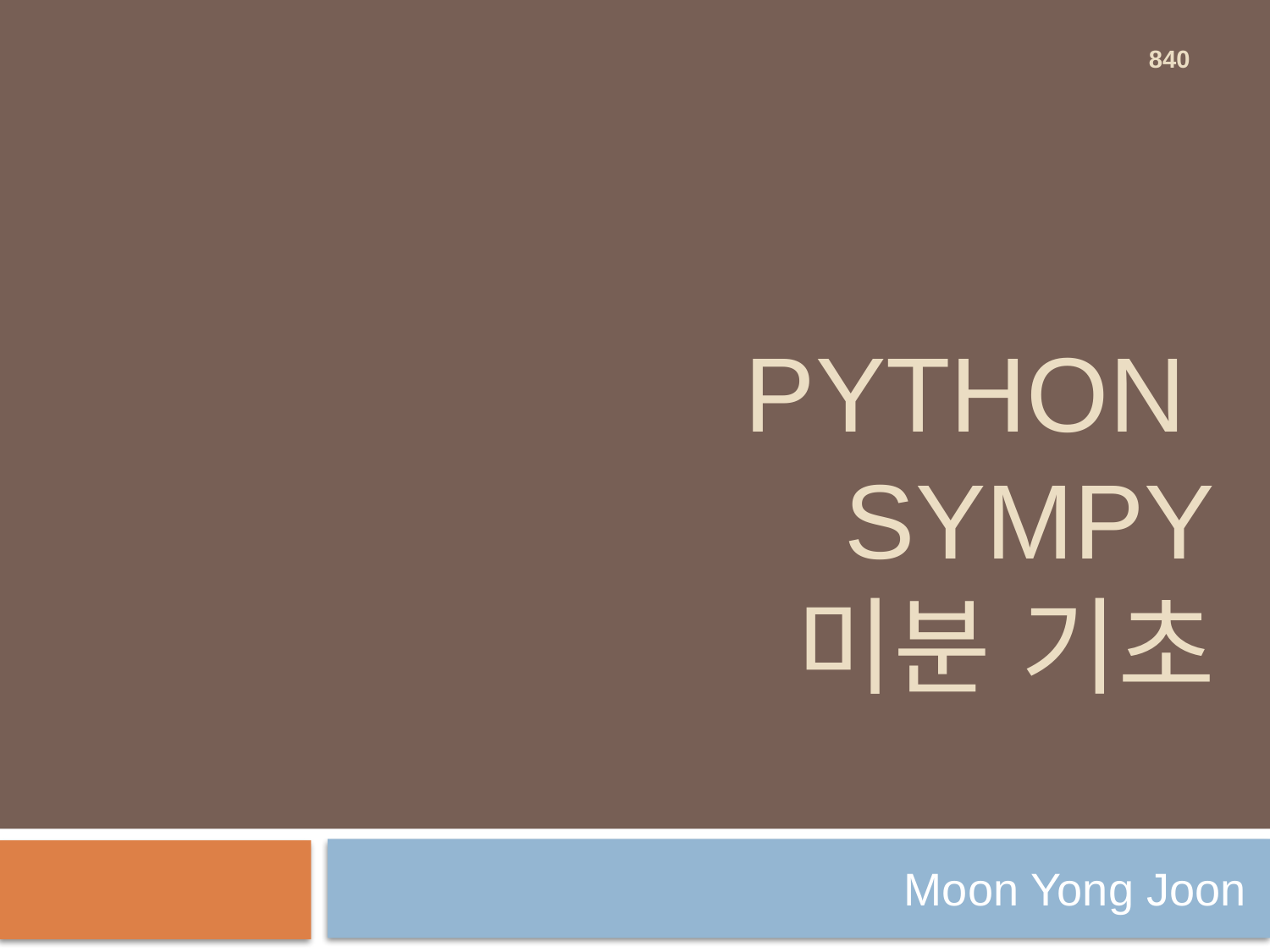

840
# Python sympy 미분 기초
Moon Yong Joon